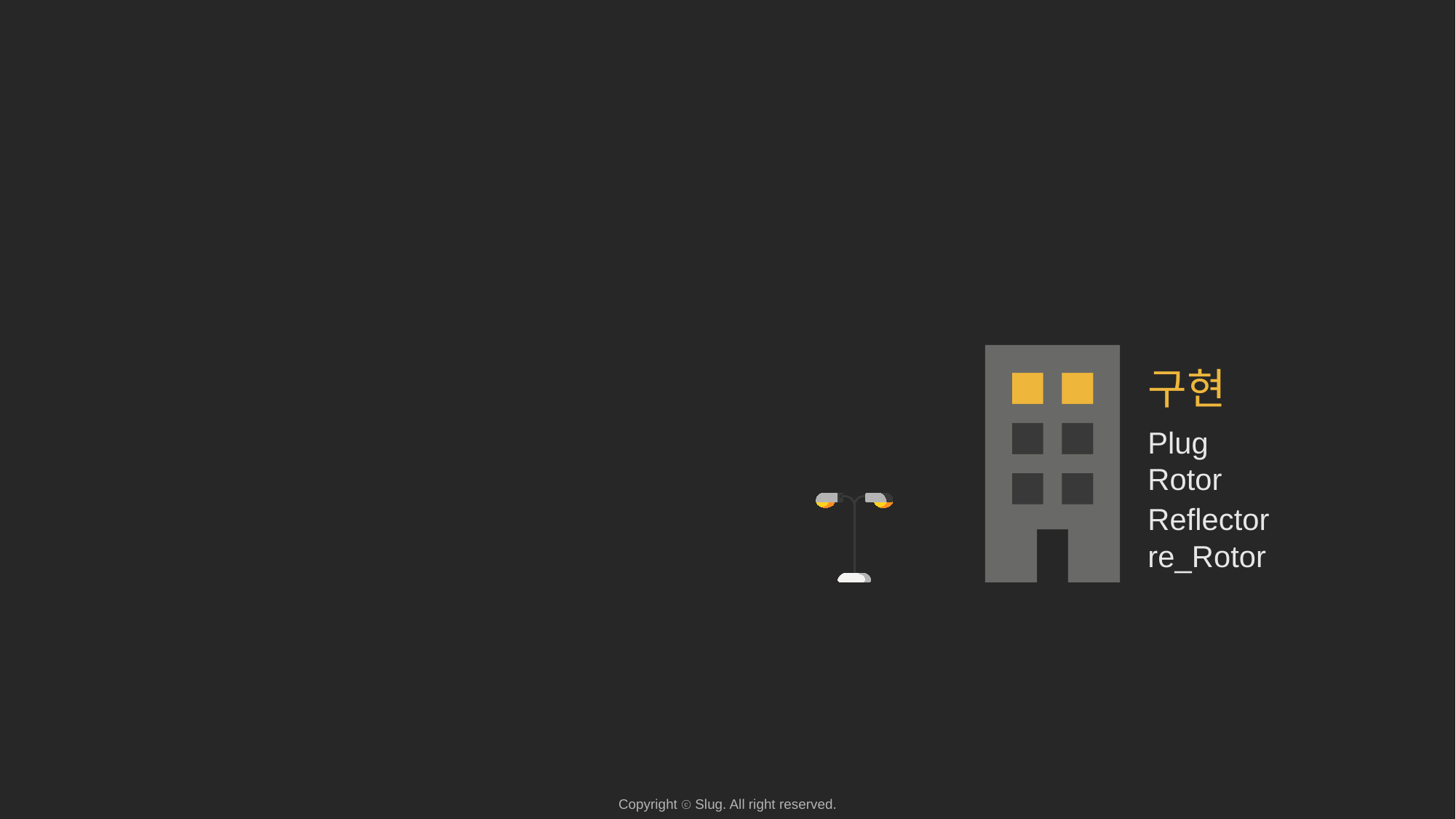

구현
Plug
Rotor

Reflector
re_Rotor
Copyright ⓒ Slug. All right reserved.